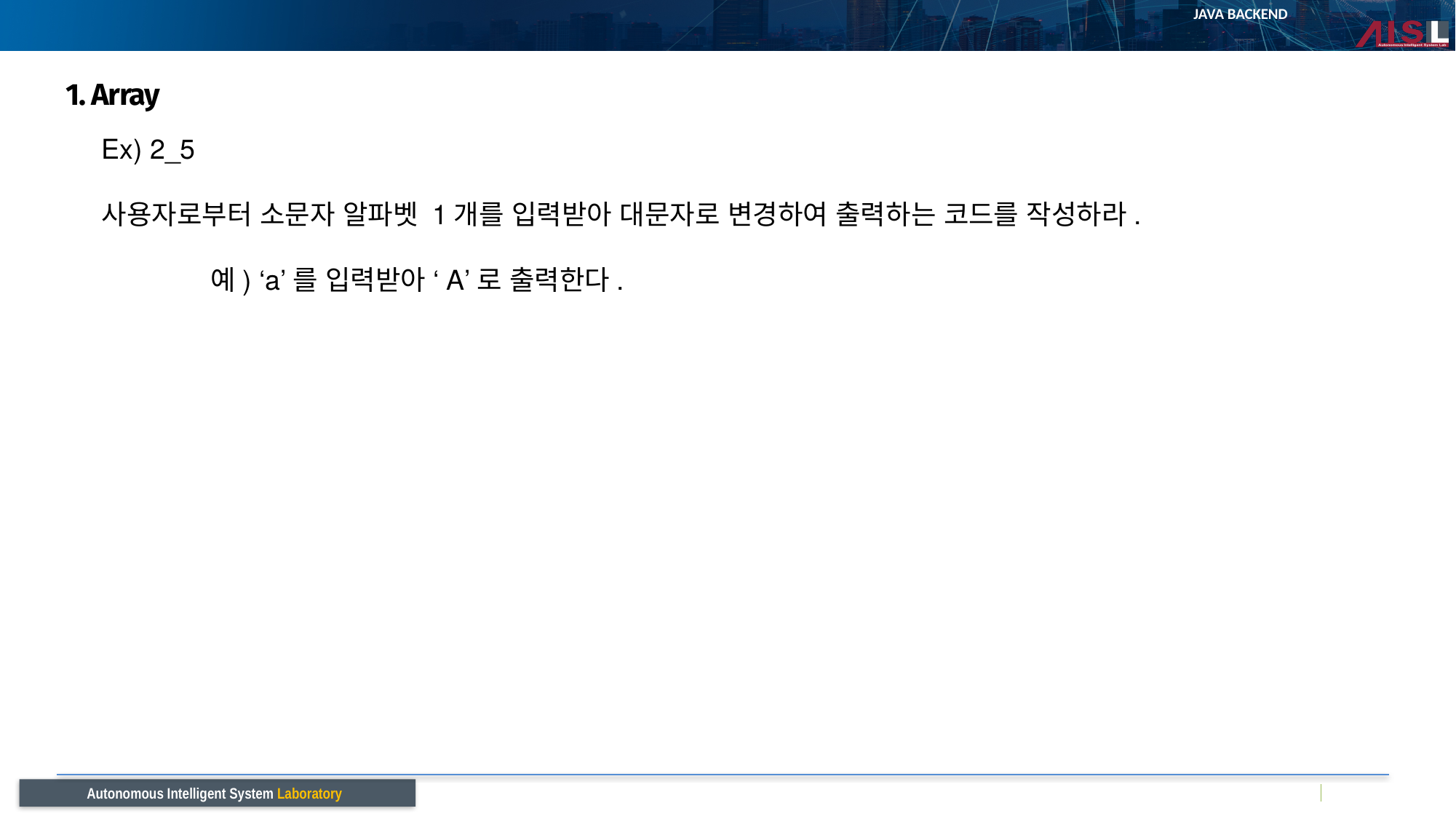

# 1. Array
Ex) 2_5

사용자로부터 소문자 알파벳 1개를 입력받아 대문자로 변경하여 출력하는 코드를 작성하라.

	예) ‘a’를 입력받아 ‘A’로 출력한다.